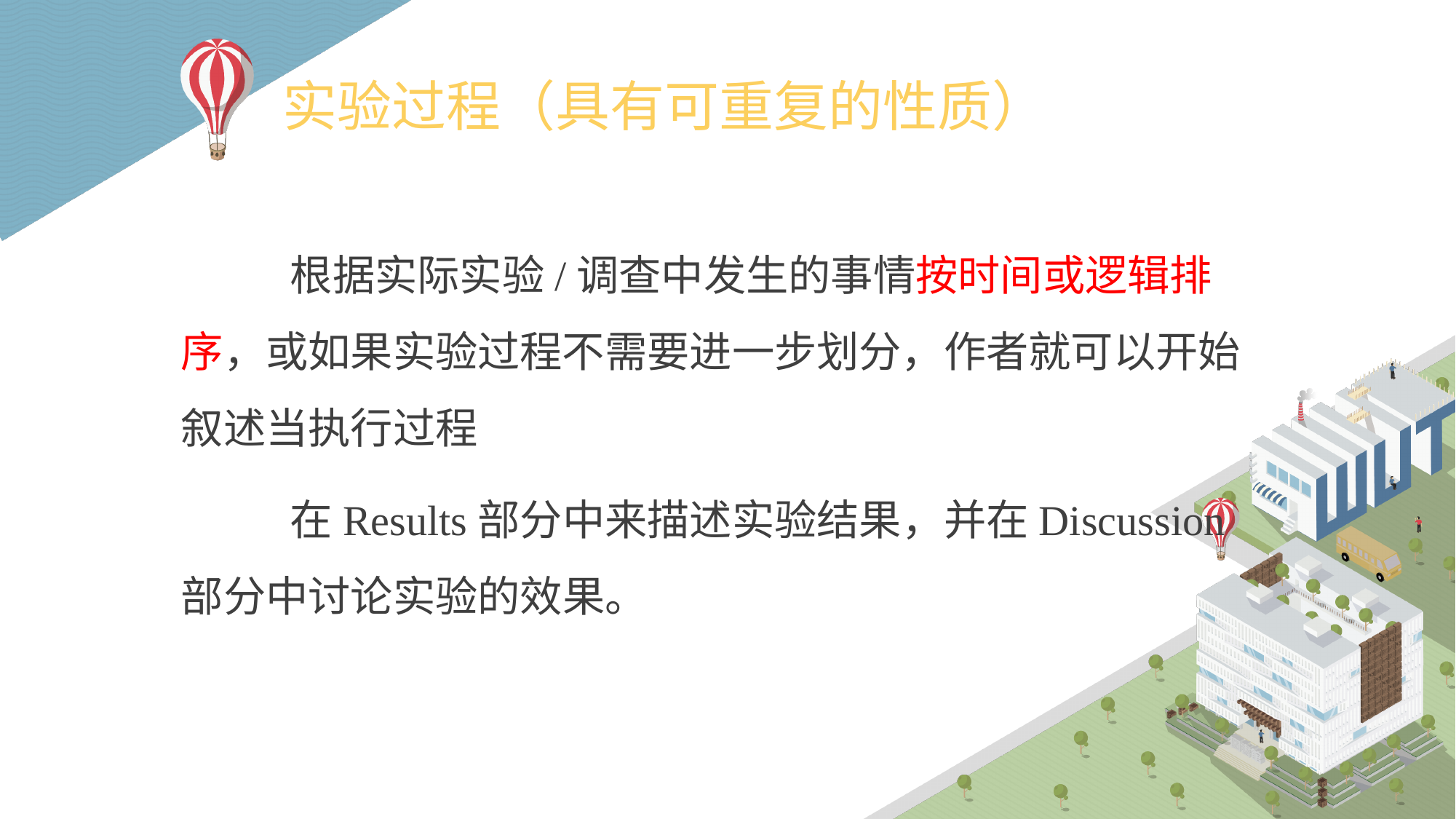

# 实验过程（具有可重复的性质）
	根据实际实验/调查中发生的事情按时间或逻辑排序，或如果实验过程不需要进一步划分，作者就可以开始叙述当执行过程
	在Results部分中来描述实验结果，并在Discussion部分中讨论实验的效果。